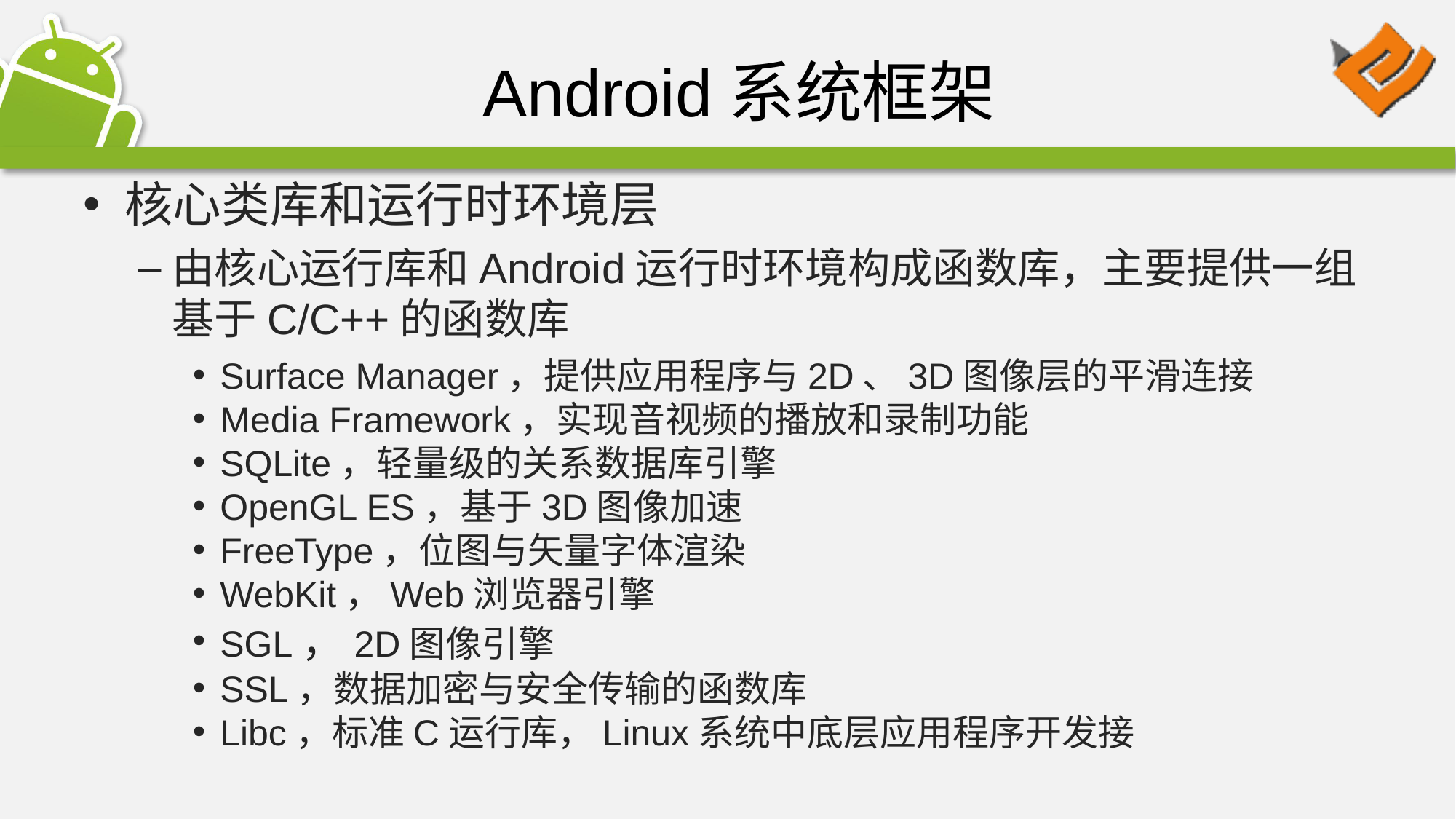

# Android系统框架
核心类库和运行时环境层
由核心运行库和Android运行时环境构成函数库，主要提供一组基于C/C++的函数库
Surface Manager，提供应用程序与2D、3D图像层的平滑连接
Media Framework，实现音视频的播放和录制功能
SQLite，轻量级的关系数据库引擎
OpenGL ES，基于3D图像加速
FreeType，位图与矢量字体渲染
WebKit，Web浏览器引擎
SGL，2D图像引擎
SSL，数据加密与安全传输的函数库
Libc，标准C运行库，Linux系统中底层应用程序开发接